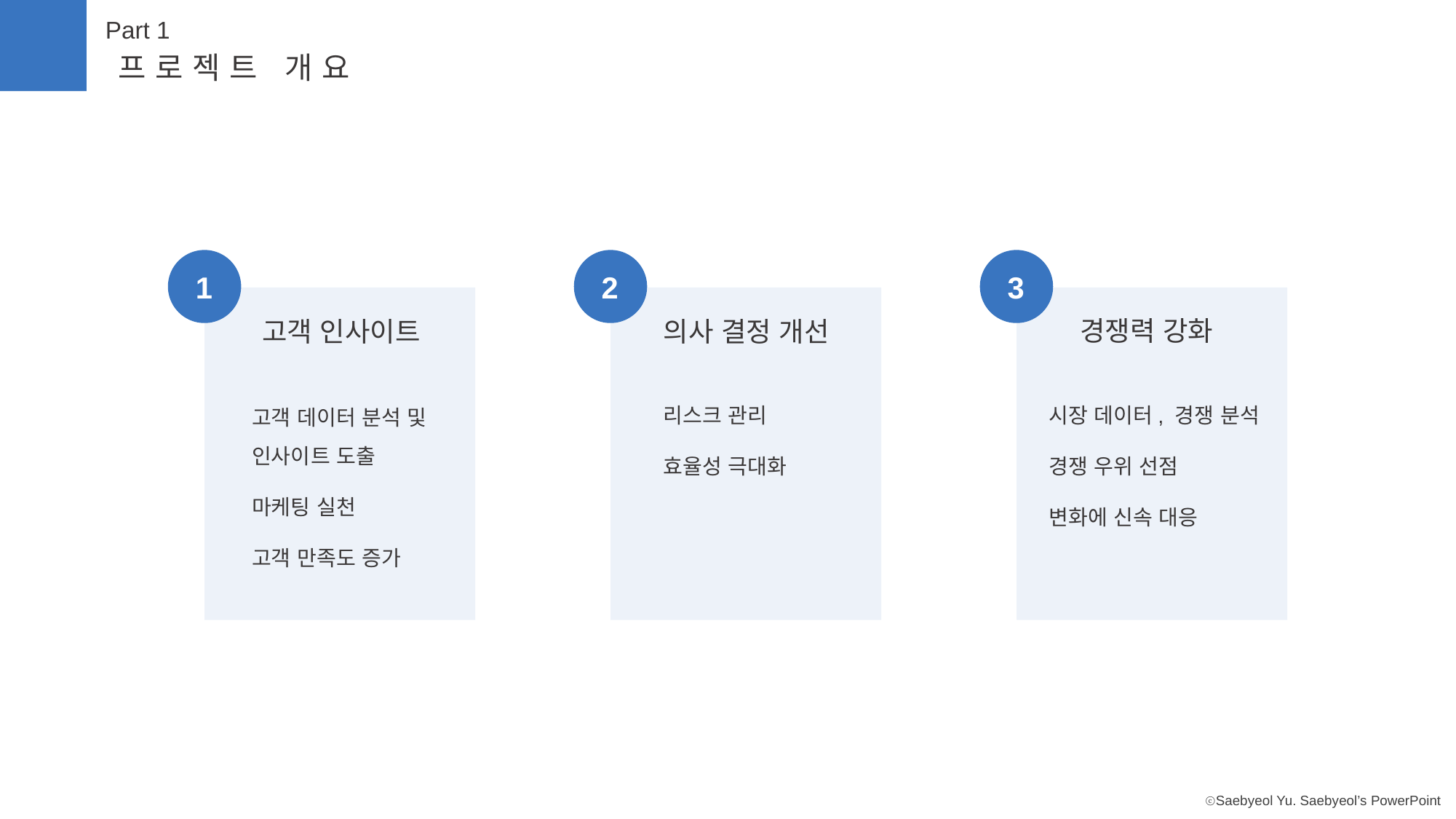

Part 1
프로젝트 개요

1

고객 인사이트
고객 데이터 분석 및
인사이트 도출

마케팅 실천

고객 만족도 증가

2

의사 결정 개선
리스크 관리

효율성 극대화

3

경쟁력 강화
시장 데이터, 경쟁 분석

경쟁 우위 선점

변화에 신속 대응